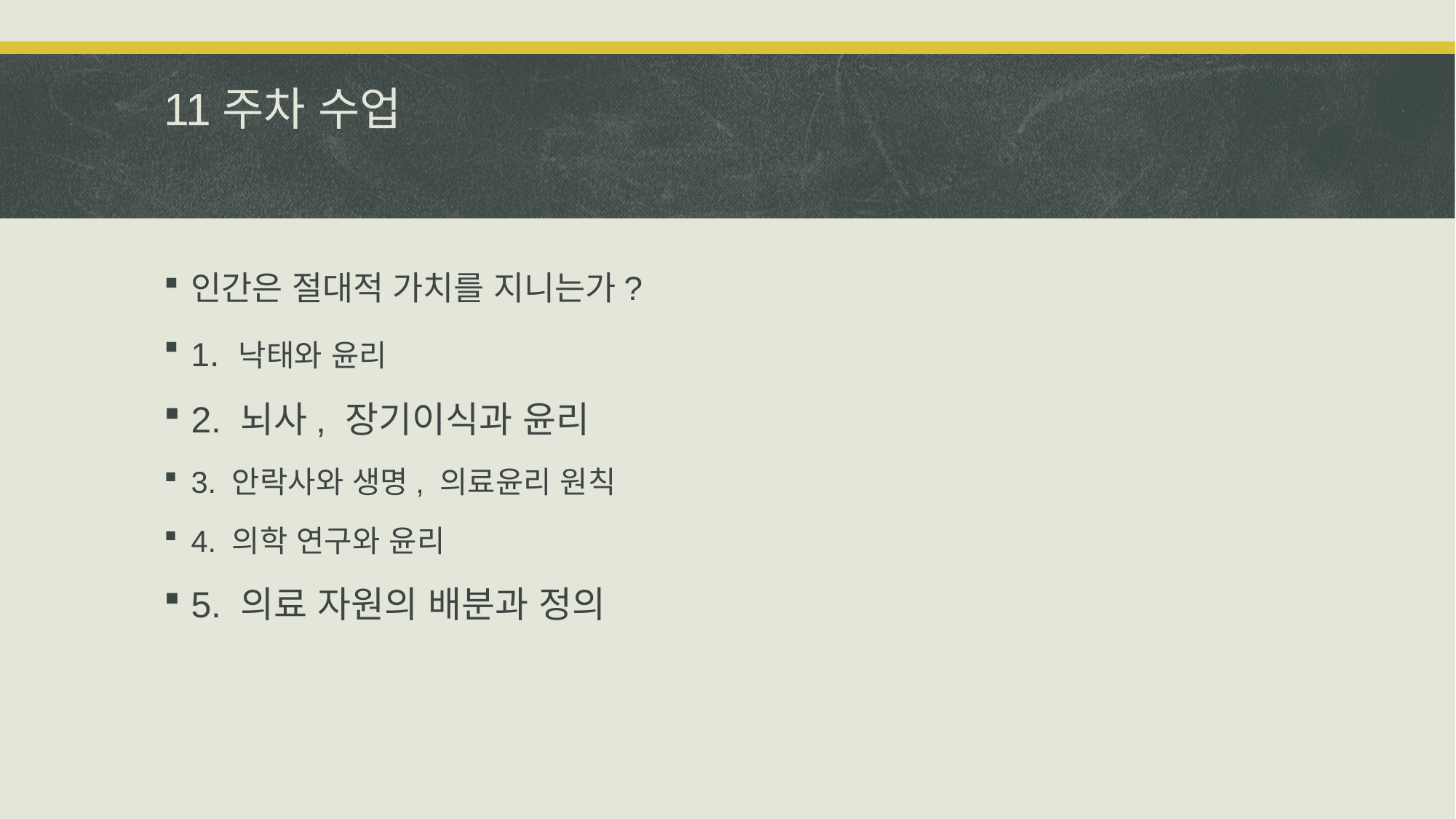

# 11주차 수업
인간은 절대적 가치를 지니는가?
1. 낙태와 윤리
2. 뇌사, 장기이식과 윤리
3. 안락사와 생명, 의료윤리 원칙
4. 의학 연구와 윤리
5. 의료 자원의 배분과 정의